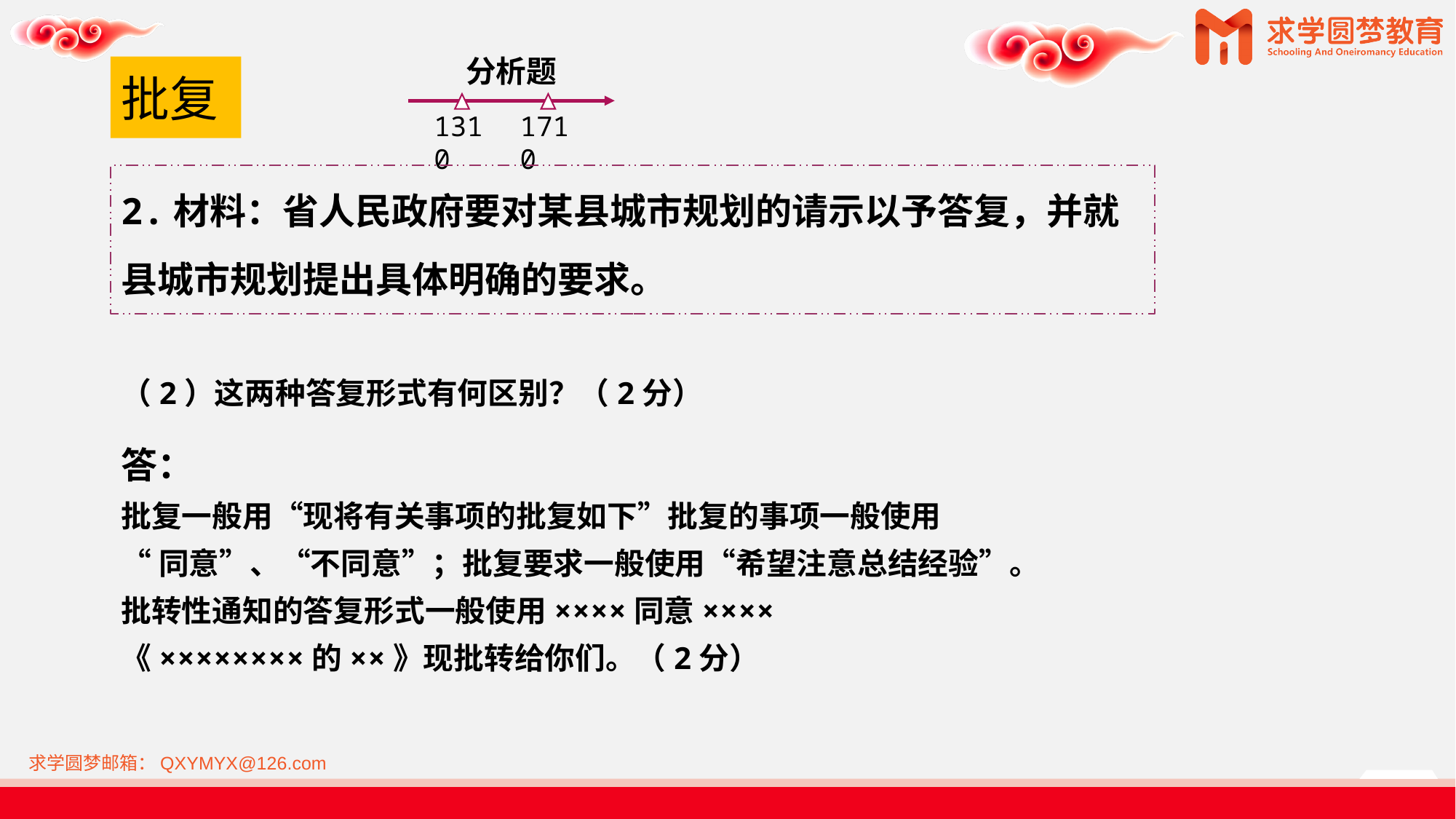

分析题

1310

1710
批复
2.材料：省人民政府要对某县城市规划的请示以予答复，并就
县城市规划提出具体明确的要求。

（2）这两种答复形式有何区别？（2分）
答：
批复一般用“现将有关事项的批复如下”批复的事项一般使用
“同意”、“不同意”；批复要求一般使用“希望注意总结经验”。
批转性通知的答复形式一般使用××××同意××××
《××××××××的××》现批转给你们。（2分）